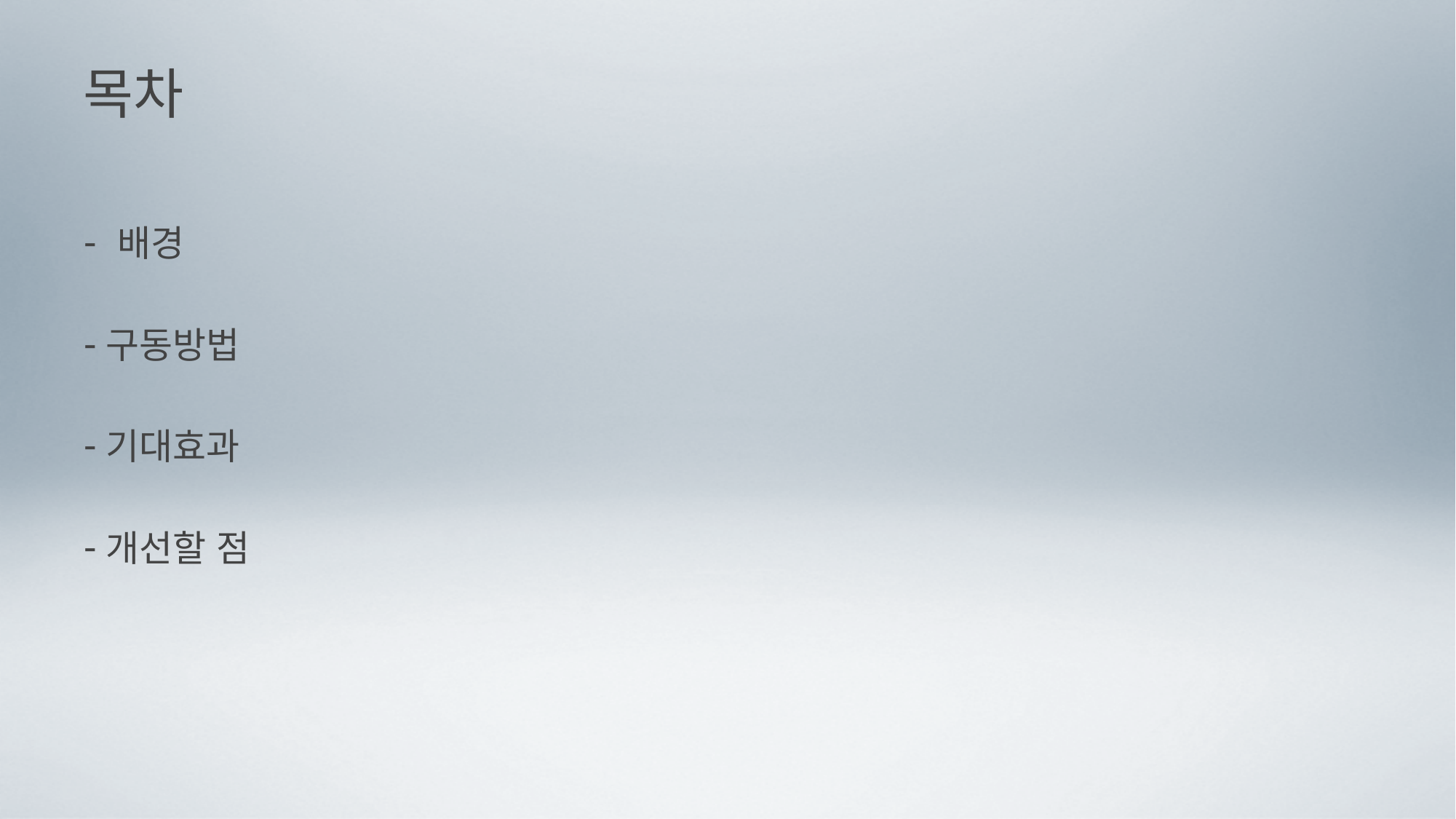

# 목차

- 배경

-구동방법

-기대효과

-개선할 점